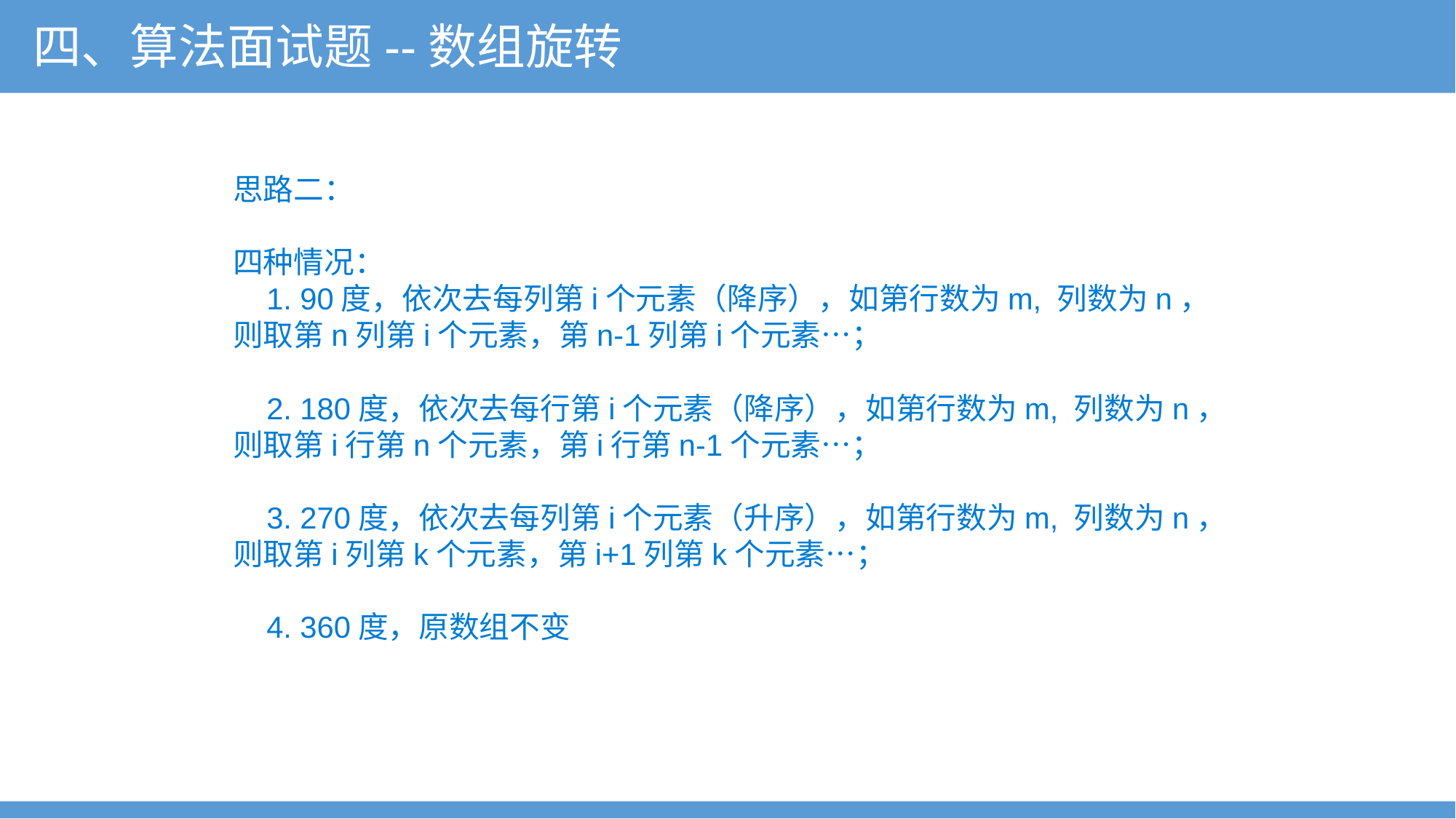

四、算法面试题--数组旋转

思路二：

四种情况：
    1. 90度，依次去每列第i个元素（降序），如第行数为m, 列数为n，则取第n列第i个元素，第n-1列第i个元素…；

    2. 180度，依次去每行第i个元素（降序），如第行数为m, 列数为n，则取第i行第n个元素，第i行第n-1个元素…；

    3. 270度，依次去每列第i个元素（升序），如第行数为m, 列数为n，则取第i列第k个元素，第i+1列第k个元素…；

    4. 360度，原数组不变